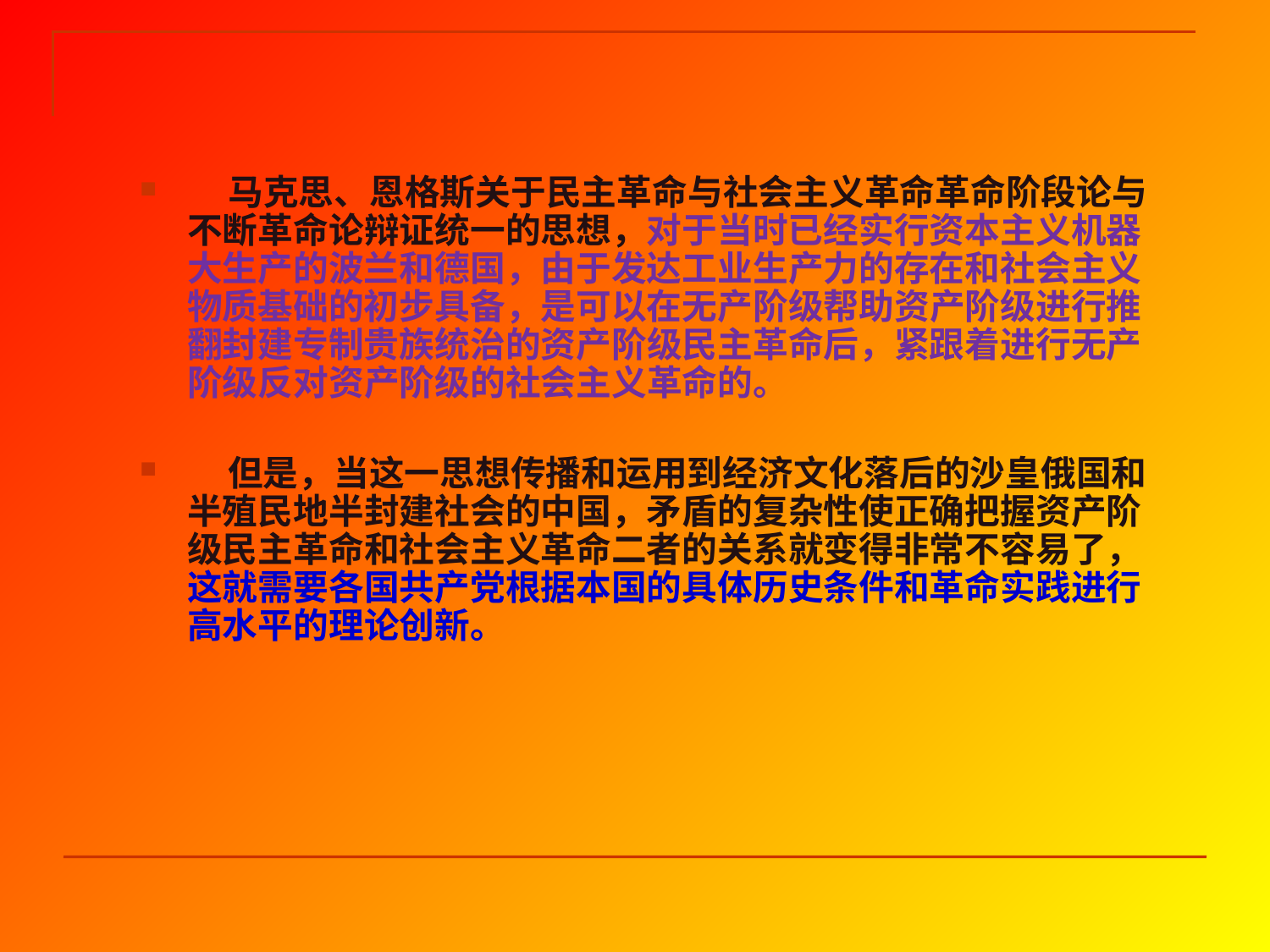

马克思、恩格斯关于民主革命与社会主义革命革命阶段论与不断革命论辩证统一的思想，对于当时已经实行资本主义机器大生产的波兰和德国，由于发达工业生产力的存在和社会主义物质基础的初步具备，是可以在无产阶级帮助资产阶级进行推翻封建专制贵族统治的资产阶级民主革命后，紧跟着进行无产阶级反对资产阶级的社会主义革命的。

    但是，当这一思想传播和运用到经济文化落后的沙皇俄国和半殖民地半封建社会的中国，矛盾的复杂性使正确把握资产阶级民主革命和社会主义革命二者的关系就变得非常不容易了，这就需要各国共产党根据本国的具体历史条件和革命实践进行高水平的理论创新。